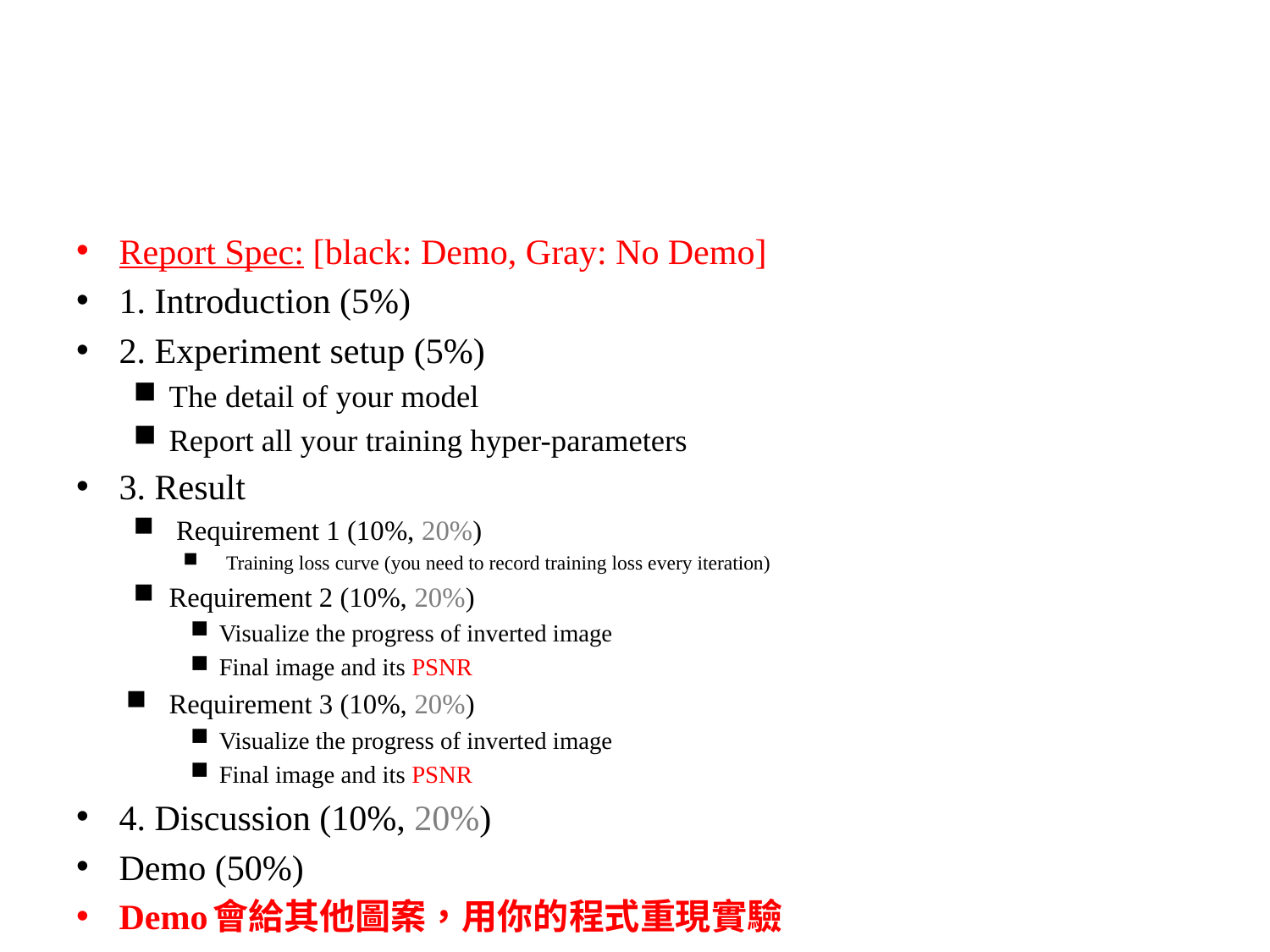

#
Report Spec: [black: Demo, Gray: No Demo]
1. Introduction (5%)
2. Experiment setup (5%)
The detail of your model
Report all your training hyper-parameters
3. Result
Requirement 1 (10%, 20%)
Training loss curve (you need to record training loss every iteration)
Requirement 2 (10%, 20%)
Visualize the progress of inverted image
Final image and its PSNR
Requirement 3 (10%, 20%)
Visualize the progress of inverted image
Final image and its PSNR
4. Discussion (10%, 20%)
Demo (50%)
Demo會給其他圖案，用你的程式重現實驗